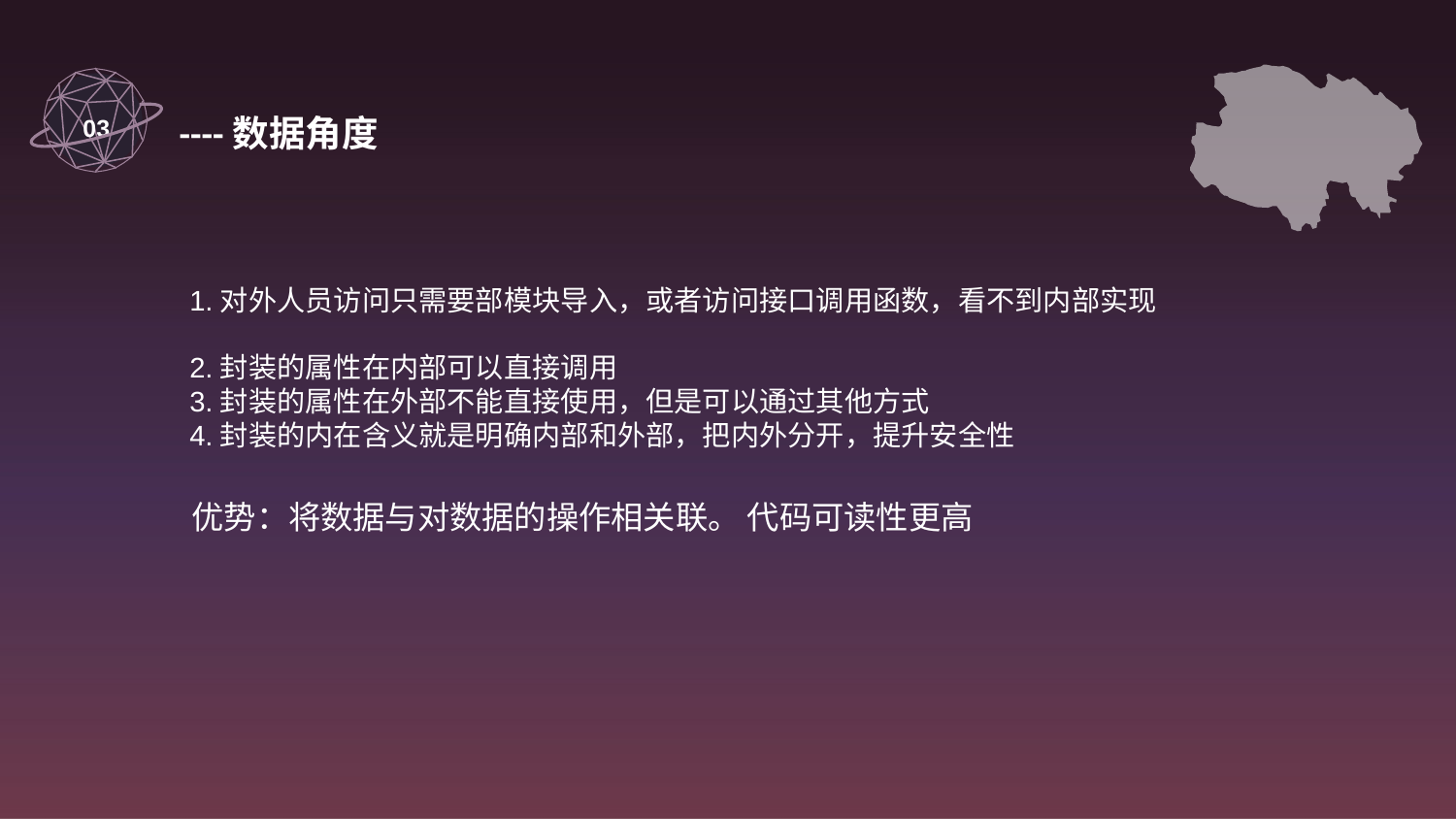

03

----数据角度
1.对外人员访问只需要部模块导入，或者访问接口调用函数，看不到内部实现
2.封装的属性在内部可以直接调用
3.封装的属性在外部不能直接使用，但是可以通过其他方式
4.封装的内在含义就是明确内部和外部，把内外分开，提升安全性
优势：将数据与对数据的操作相关联。 代码可读性更高